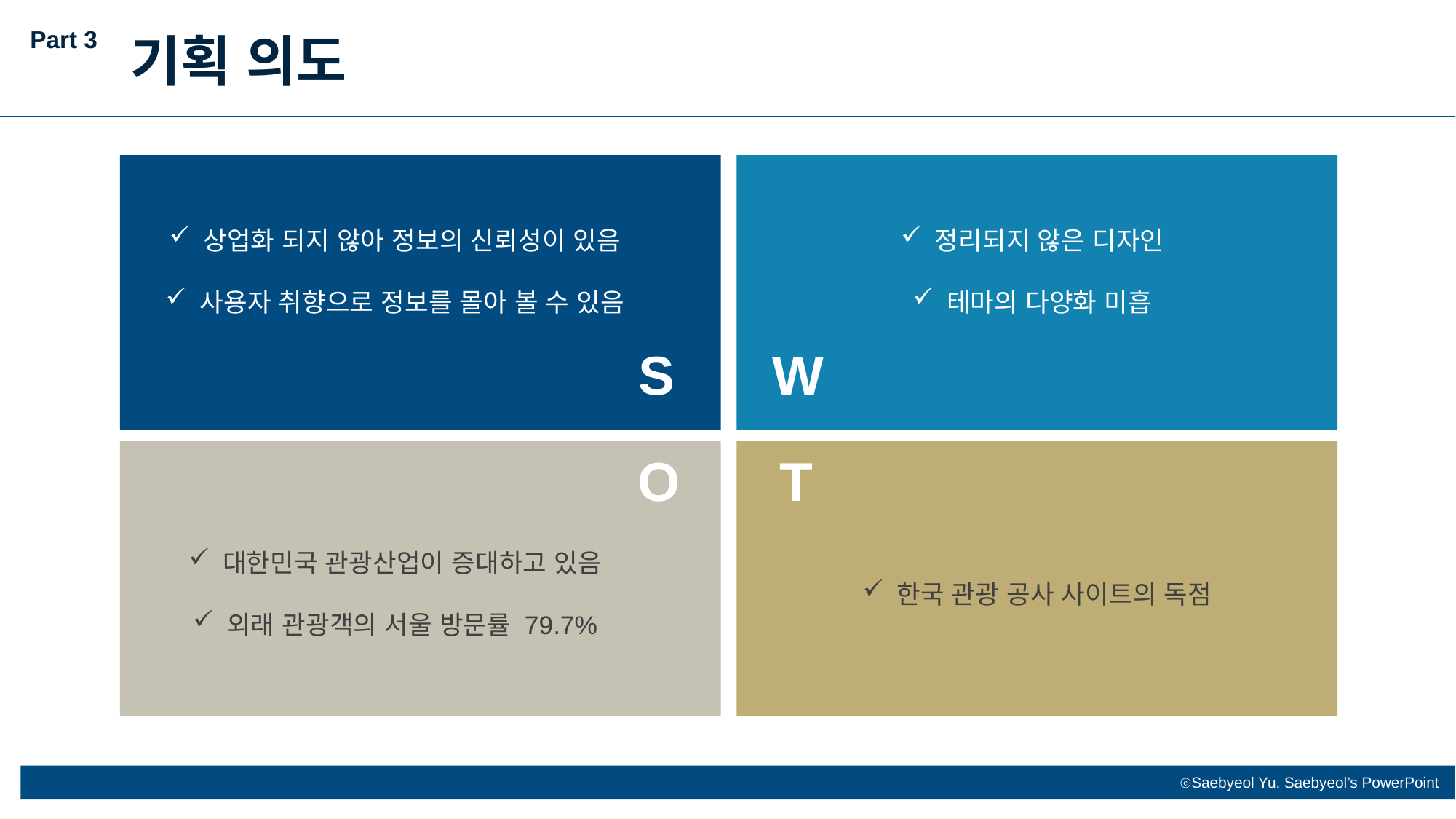

Part 3
기획 의도

상업화 되지 않아 정보의 신뢰성이 있음

사용자 취향으로 정보를 몰아 볼 수 있음
정리되지 않은 디자인

테마의 다양화 미흡
W
S
T
O
대한민국 관광산업이 증대하고 있음

외래 관광객의 서울 방문률 79.7%
한국 관광 공사 사이트의 독점